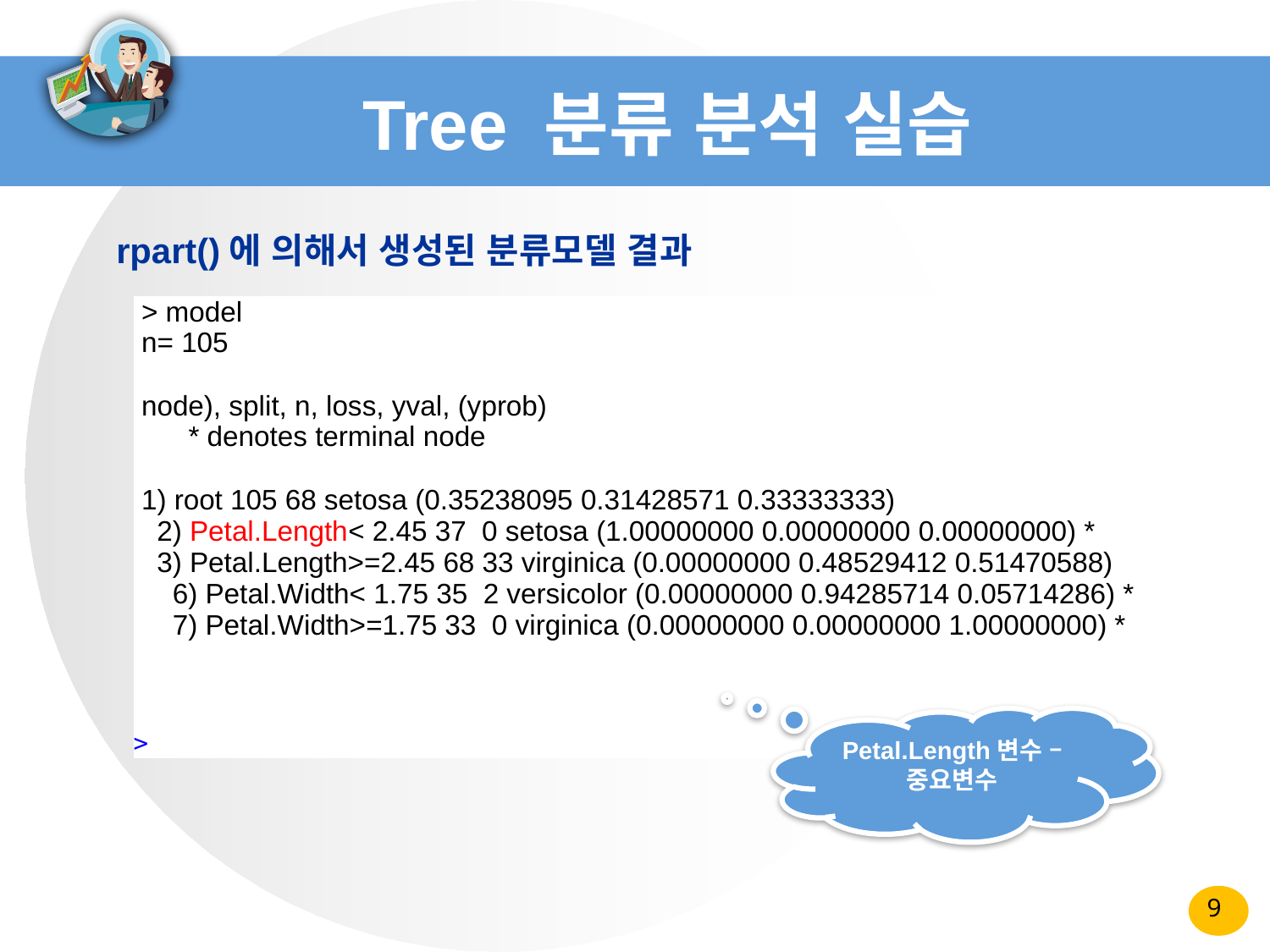

# Tree 분류 분석 실습
rpart()에 의해서 생성된 분류모델 결과
| > model n= 105 node), split, n, loss, yval, (yprob) \* denotes terminal node 1) root 105 68 setosa (0.35238095 0.31428571 0.33333333) 2) Petal.Length< 2.45 37 0 setosa (1.00000000 0.00000000 0.00000000) \* 3) Petal.Length>=2.45 68 33 virginica (0.00000000 0.48529412 0.51470588) 6) Petal.Width< 1.75 35 2 versicolor (0.00000000 0.94285714 0.05714286) \* 7) Petal.Width>=1.75 33 0 virginica (0.00000000 0.00000000 1.00000000) \* |
| --- |
|  |
|  |
| > |
Petal.Length변수 – 중요변수
9